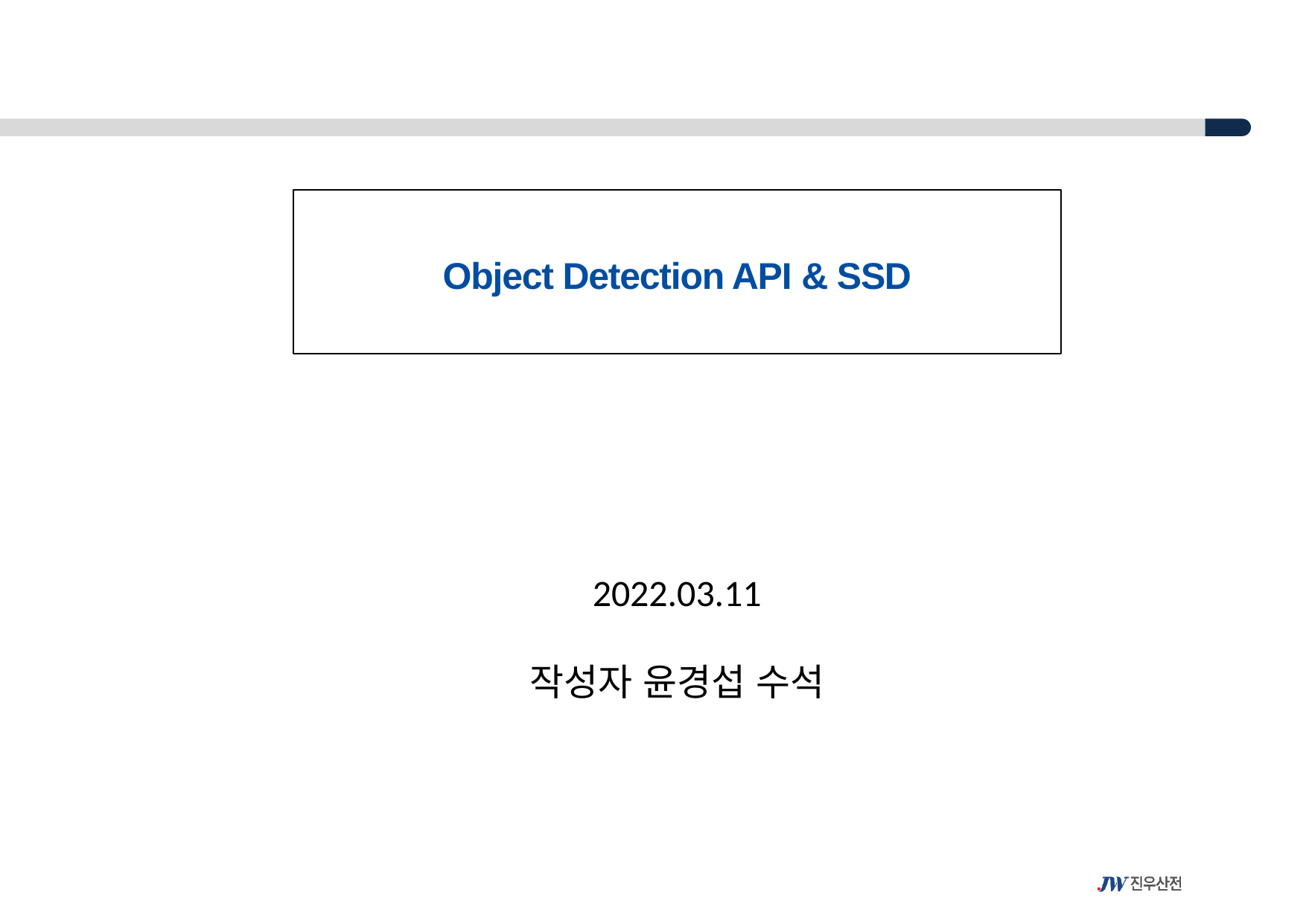

Object Detection API & SSD
2022.03.11

작성자 윤경섭 수석